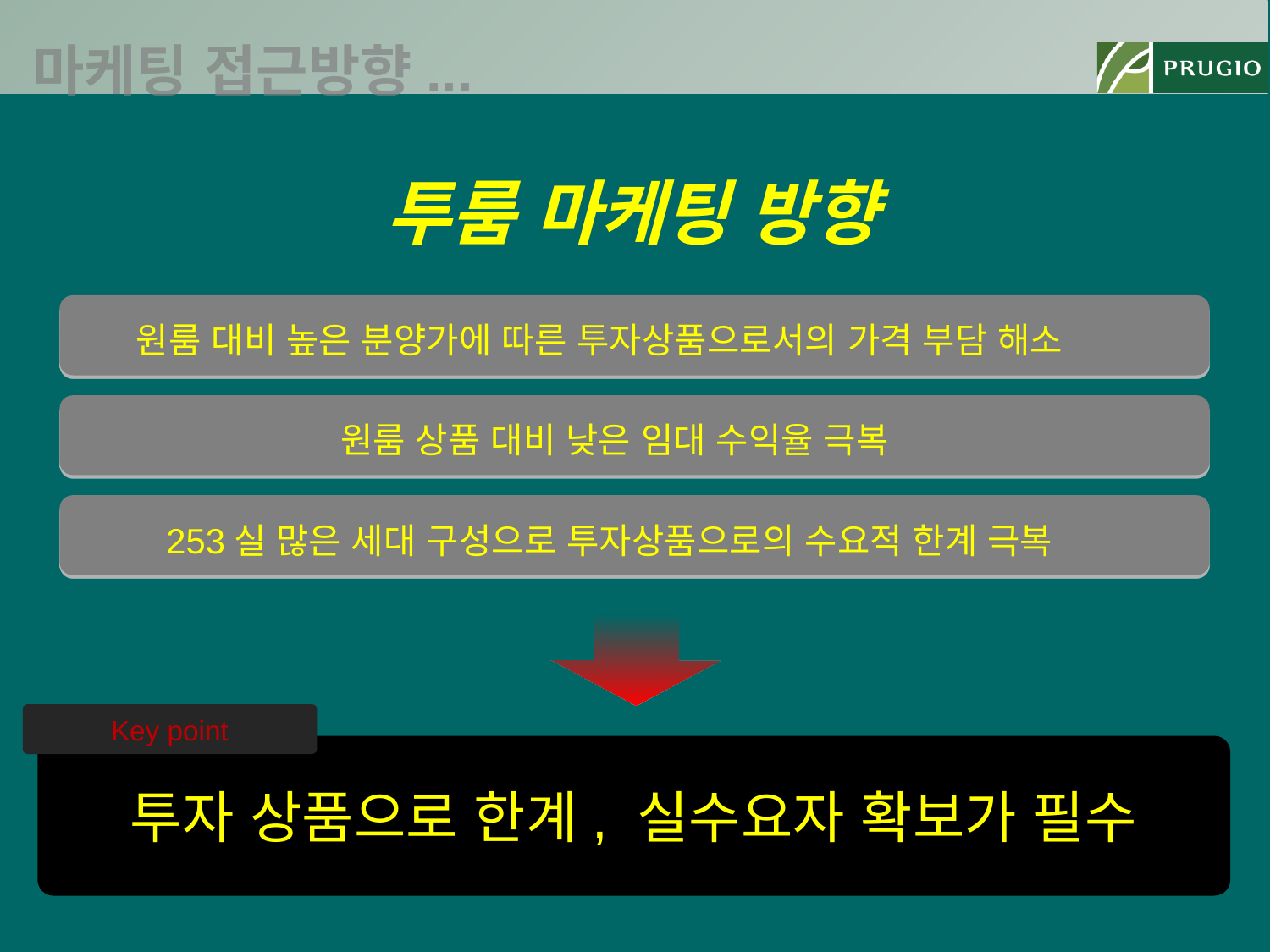

마케팅 접근방향...
투룸 마케팅 방향
원룸 대비 높은 분양가에 따른 투자상품으로서의 가격 부담 해소
원룸 상품 대비 낮은 임대 수익율 극복
253실 많은 세대 구성으로 투자상품으로의 수요적 한계 극복

Key point
투자 상품으로 한계, 실수요자 확보가 필수